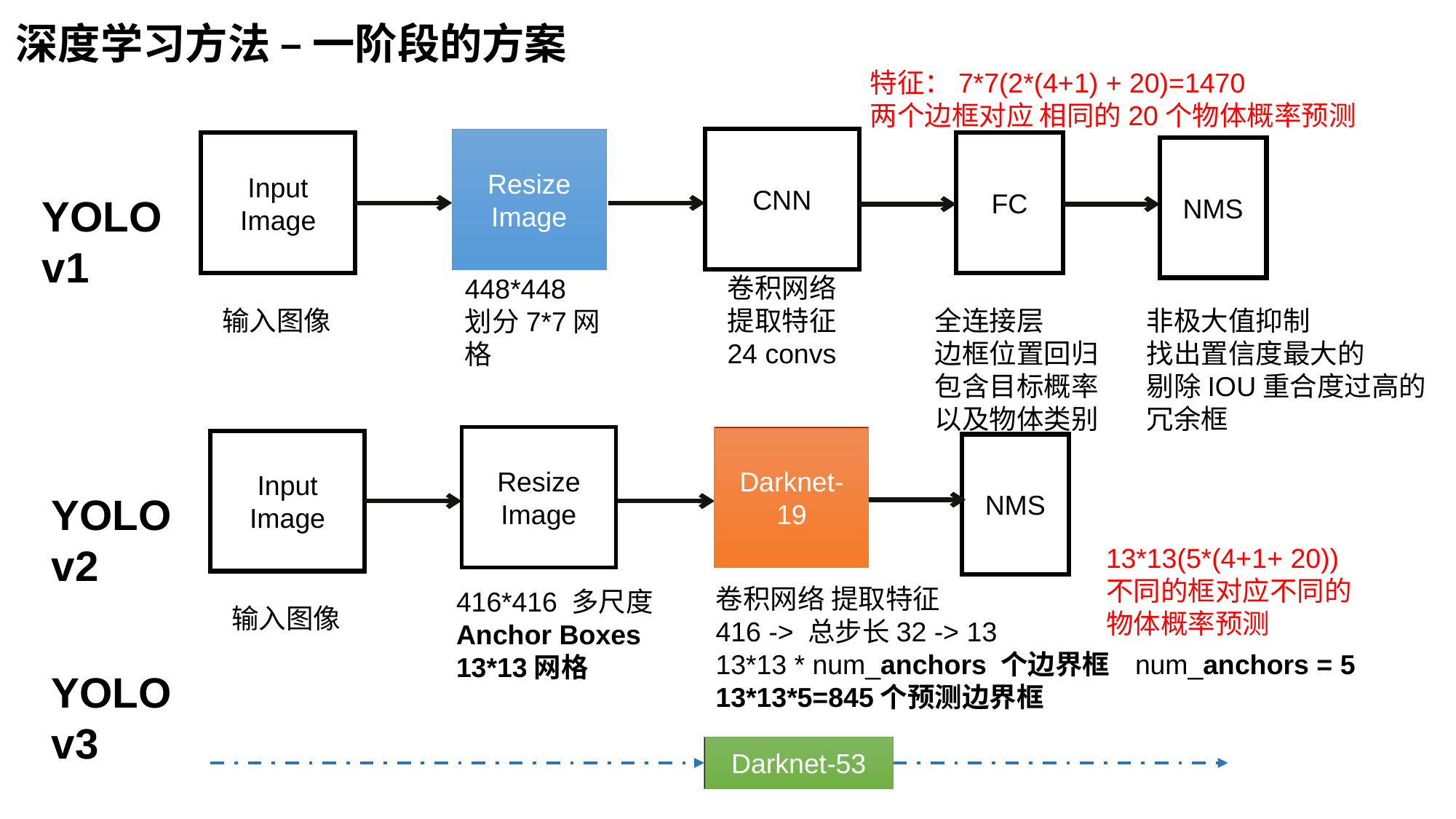

深度学习方法 – 一阶段的方案
特征：7*7(2*(4+1) + 20)=1470
两个边框对应 相同的20个物体概率预测
CNN
Resize
Image
FC
Input
Image
NMS
YOLO
v1
卷积网络
提取特征
24 convs
非极大值抑制
找出置信度最大的
剔除IOU重合度过高的冗余框
全连接层
边框位置回归
包含目标概率
以及物体类别
输入图像
448*448
划分7*7网格
Darknet-19
Resize
Image
Input
Image
NMS
YOLO
v2
13*13(5*(4+1+ 20))
不同的框对应不同的
物体概率预测
卷积网络 提取特征
416 -> 总步长32 -> 13
13*13 * num_anchors 个边界框   num_anchors = 5
13*13*5=845个预测边界框
416*416 多尺度
Anchor Boxes 13*13网格
输入图像
YOLO
v3
Darknet-53